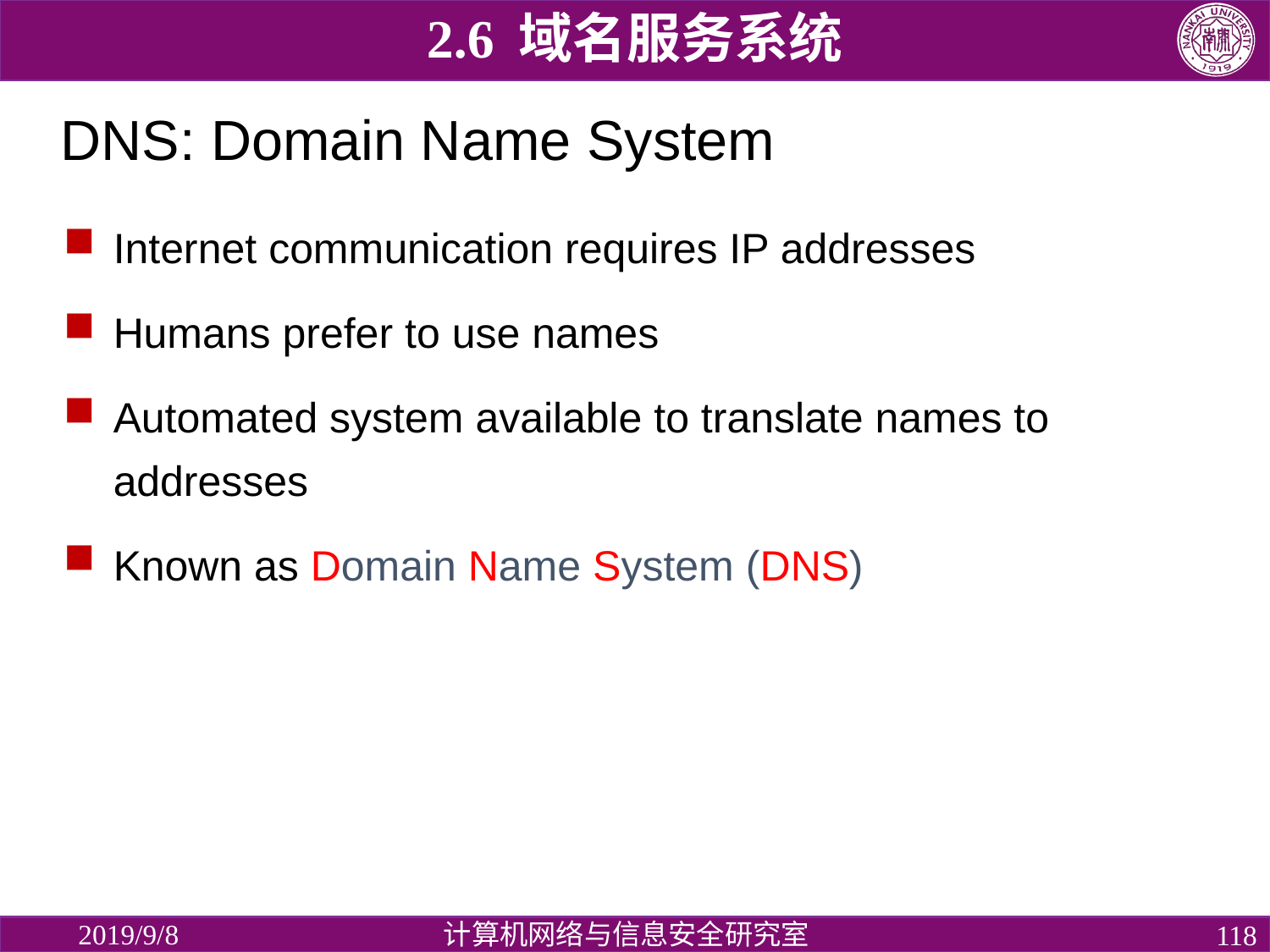

2.6 域名服务系统
# DNS: Domain Name System
Internet communication requires IP addresses
Humans prefer to use names
Automated system available to translate names to addresses
Known as Domain Name System (DNS)